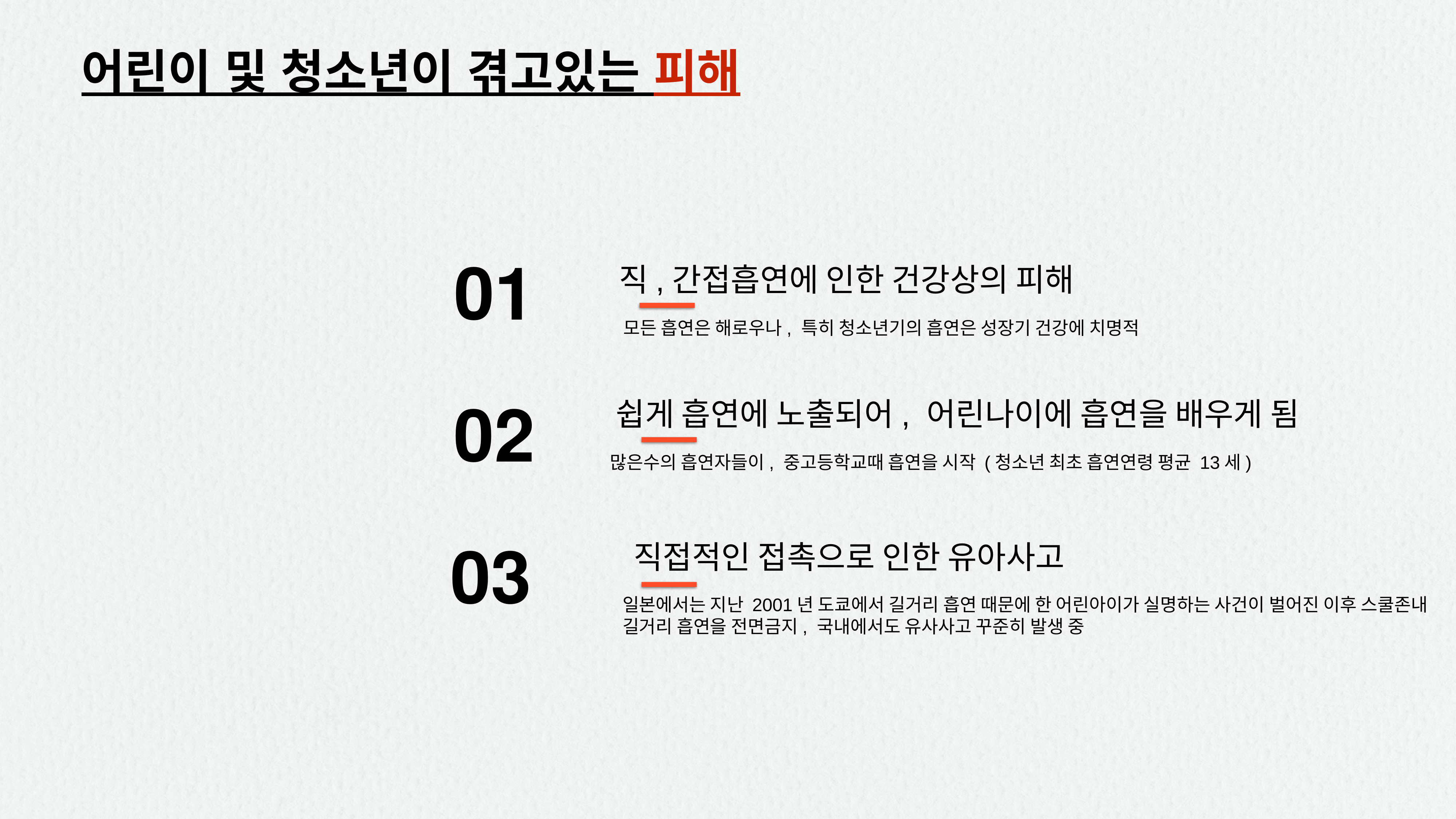

어린이 및 청소년이 겪고있는 피해
01

직,간접흡연에 인한 건강상의 피해

모든 흡연은 해로우나, 특히 청소년기의 흡연은 성장기 건강에 치명적
02
쉽게 흡연에 노출되어, 어린나이에 흡연을 배우게 됨

많은수의 흡연자들이, 중고등학교때 흡연을 시작 (청소년 최초 흡연연령 평균 13세)
03
직접적인 접촉으로 인한 유아사고

일본에서는 지난 2001년 도쿄에서 길거리 흡연 때문에 한 어린아이가 실명하는 사건이 벌어진 이후 스쿨존내
길거리 흡연을 전면금지, 국내에서도 유사사고 꾸준히 발생 중